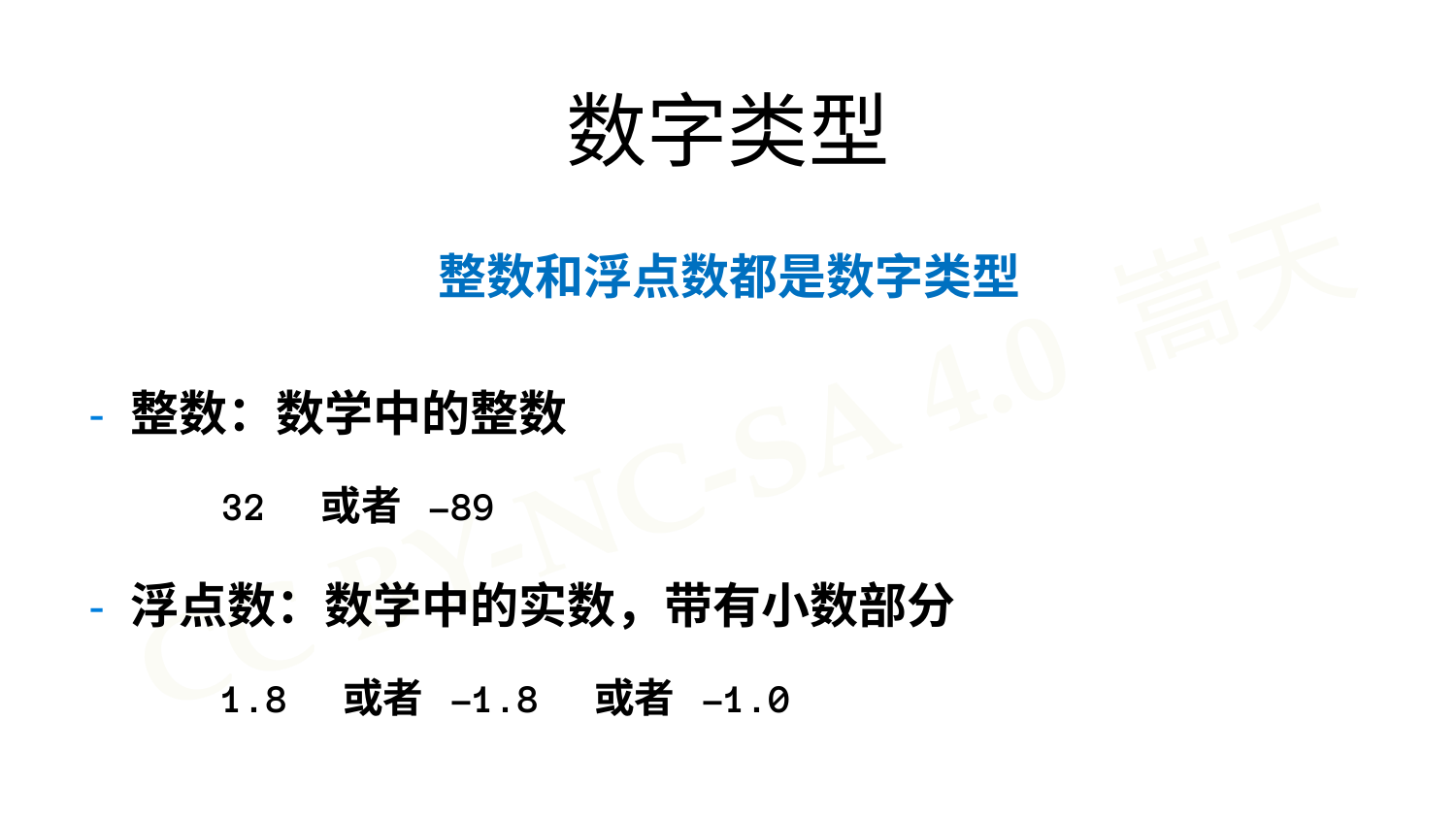

数字类型
整数和浮点数都是数字类型
- 整数：数学中的整数
            32  或者  -89
- 浮点数：数学中的实数，带有小数部分
            1.8  或者  -1.8  或者  -1.0